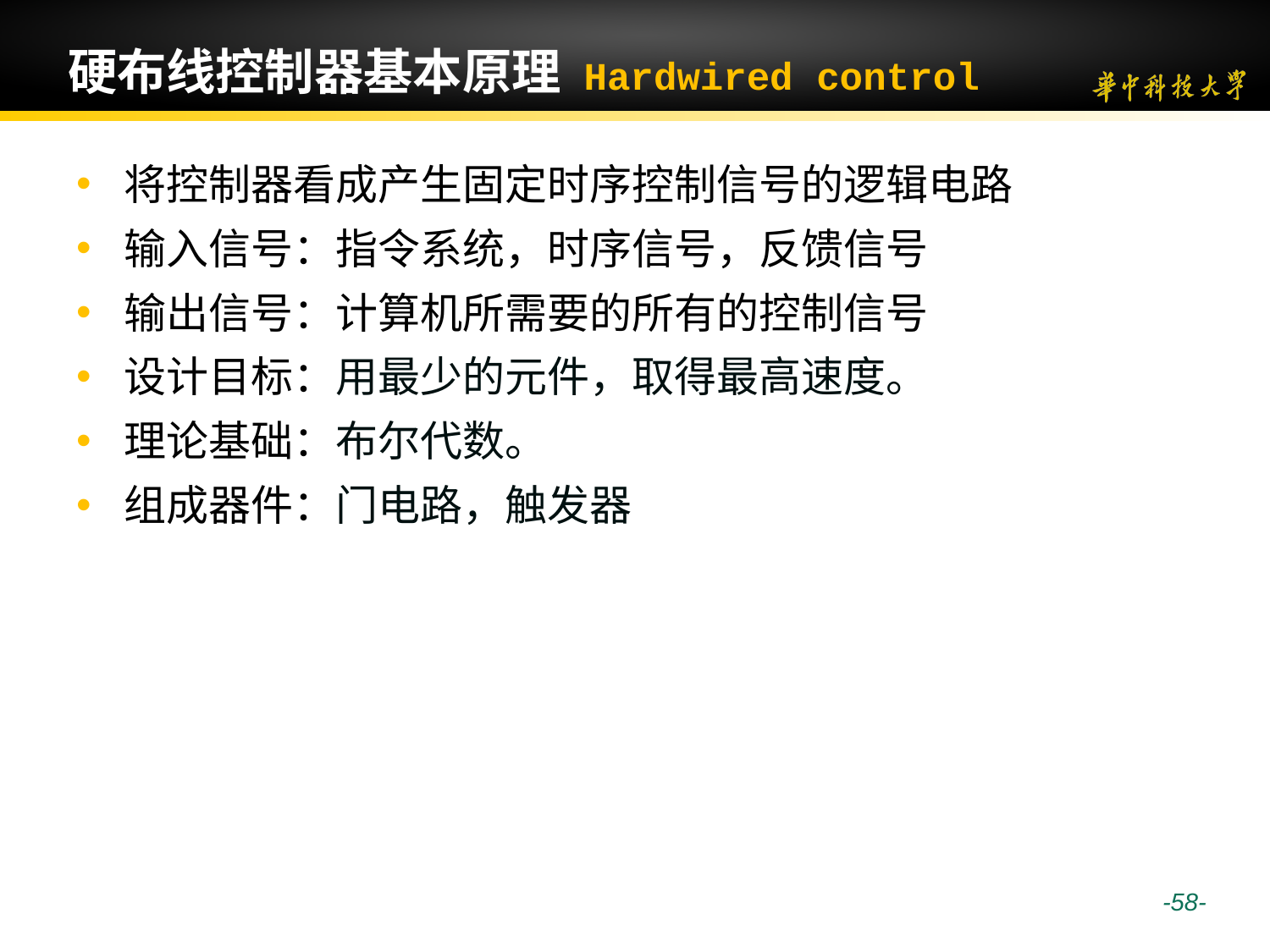

# 硬布线控制器基本原理 Hardwired control
将控制器看成产生固定时序控制信号的逻辑电路
输入信号：指令系统，时序信号，反馈信号
输出信号：计算机所需要的所有的控制信号
设计目标：用最少的元件，取得最高速度。
理论基础：布尔代数。
组成器件：门电路，触发器
 -58-